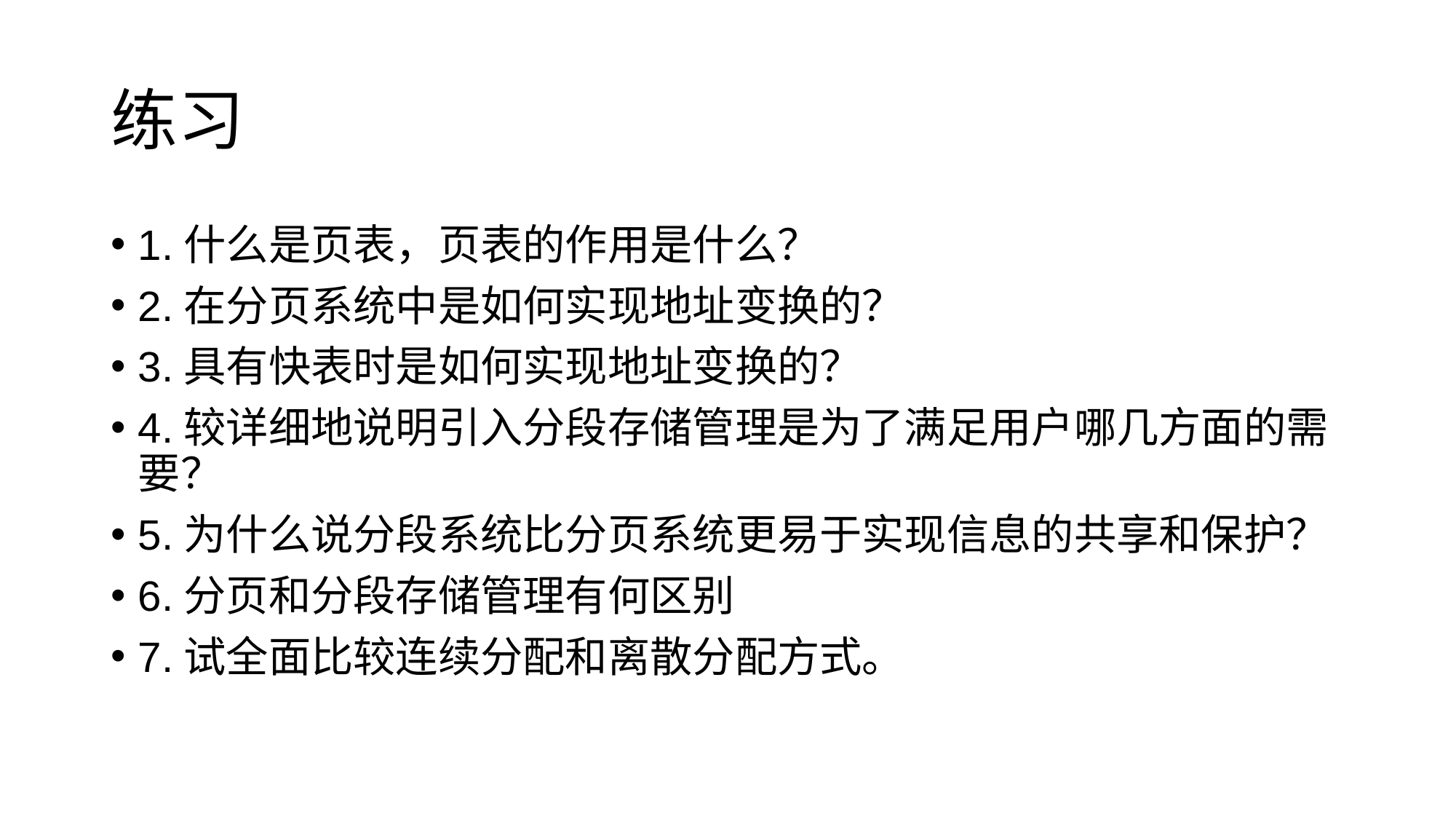

# 练习
1.什么是页表，页表的作用是什么？
2.在分页系统中是如何实现地址变换的？
3.具有快表时是如何实现地址变换的？
4.较详细地说明引入分段存储管理是为了满足用户哪几方面的需要？
5.为什么说分段系统比分页系统更易于实现信息的共享和保护？
6.分页和分段存储管理有何区别
7.试全面比较连续分配和离散分配方式。